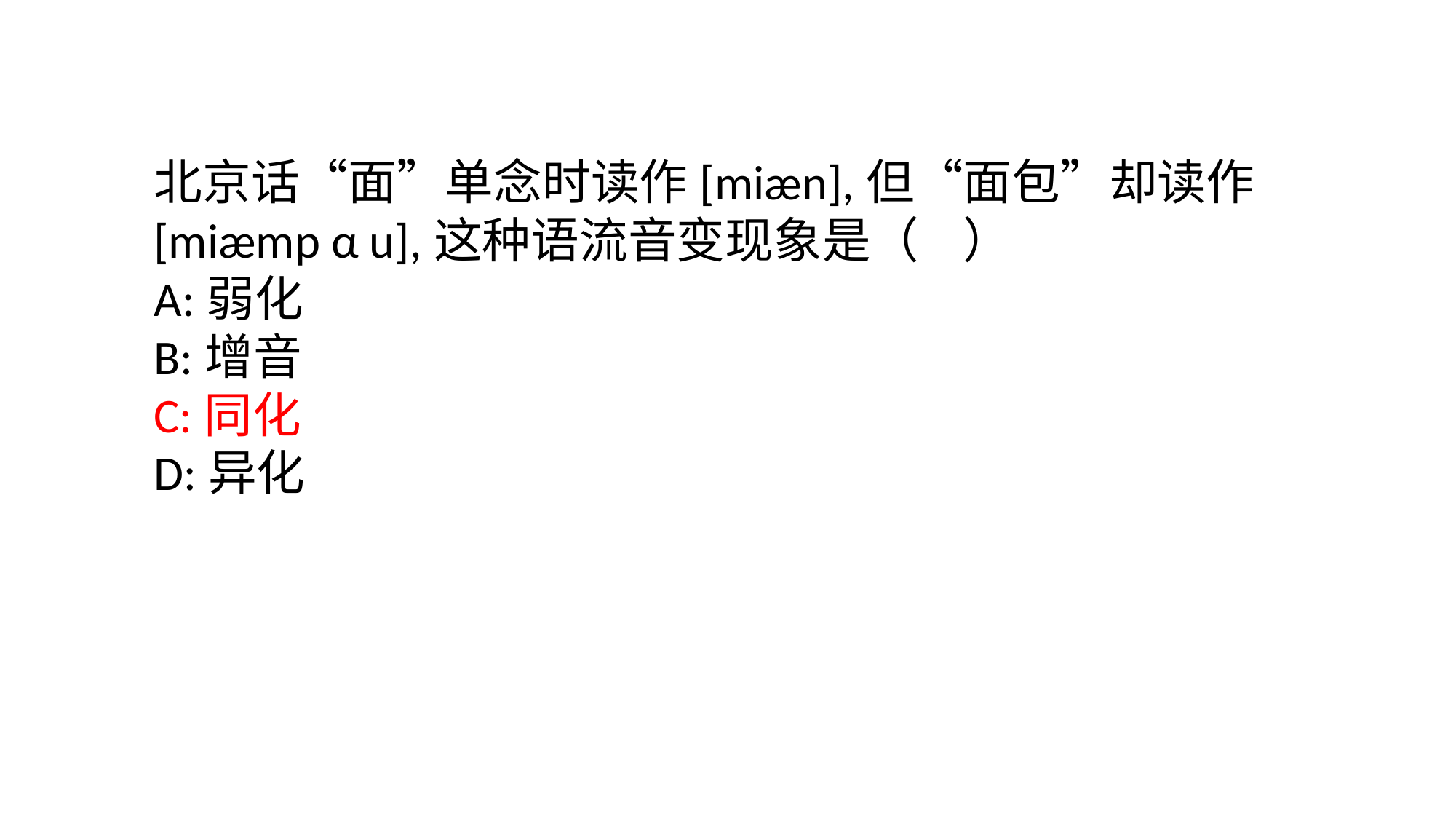

北京话“面”单念时读作[miæn],但“面包”却读作[miæmp α u],这种语流音变现象是（    ）
A:弱化
B:增音
C:同化
D:异化